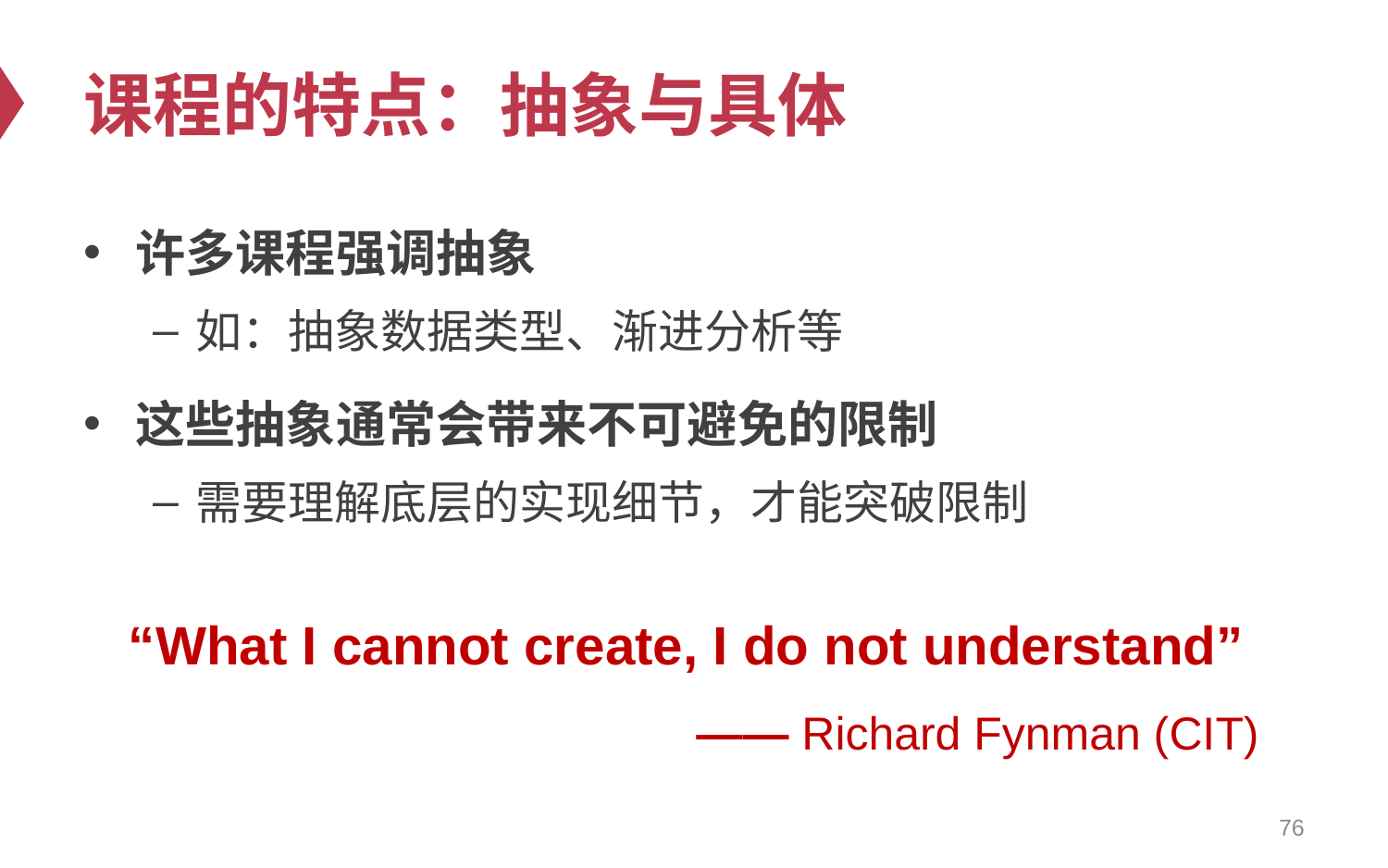

# 课程的特点：抽象与具体
许多课程强调抽象
如：抽象数据类型、渐进分析等
这些抽象通常会带来不可避免的限制
需要理解底层的实现细节，才能突破限制
“What I cannot create, I do not understand”
—— Richard Fynman (CIT)
76